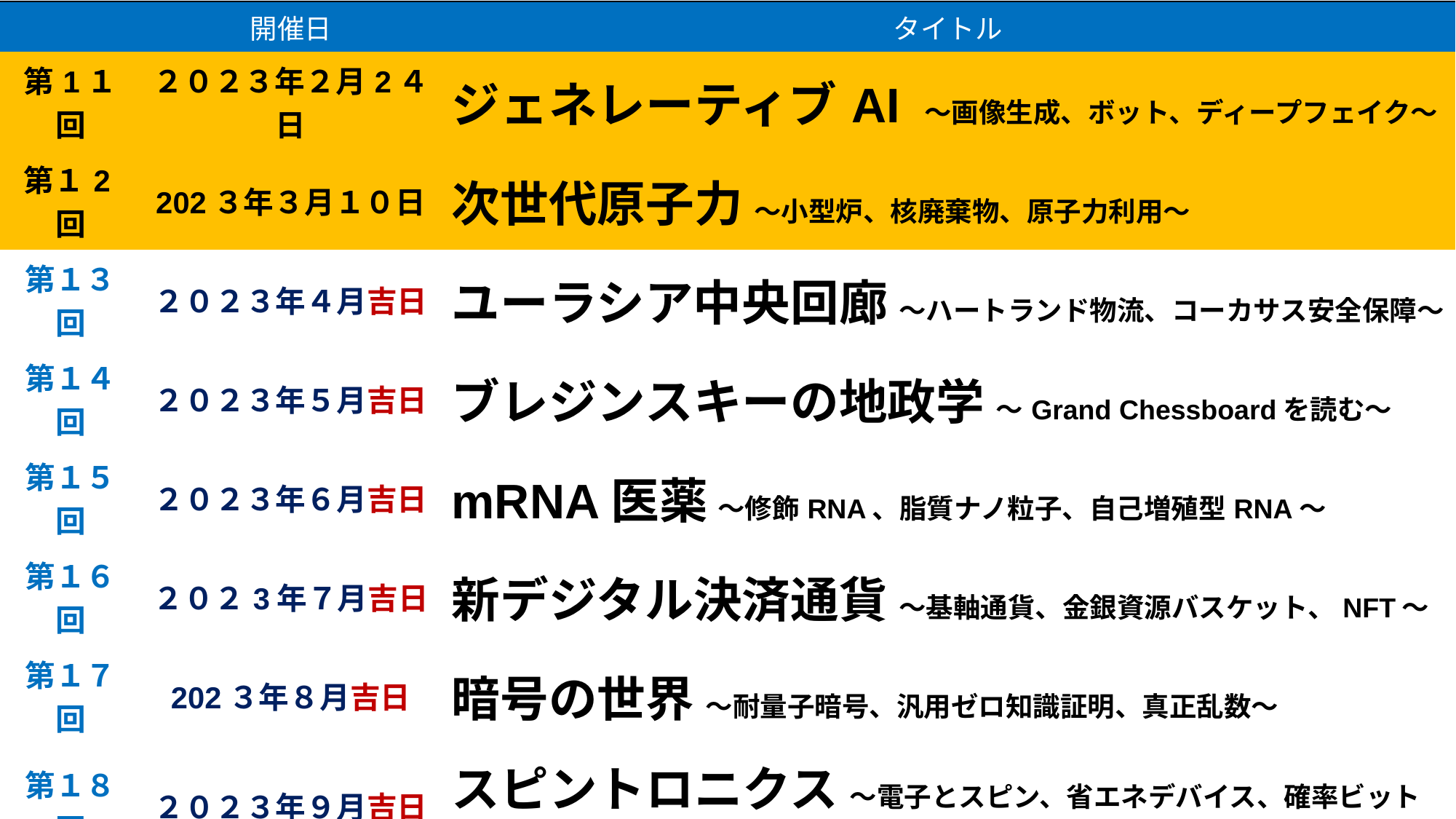

|  | 開催日 | タイトル |
| --- | --- | --- |
| 第1１回 | ２０２３年２月2４日 | ジェネレーティブAI ～画像生成、ボット、ディープフェイク～ |
| 第１2回 | 202３年３月１０日 | 次世代原子力 ～小型炉、核廃棄物、原子力利用～ |
| 第１３回 | ２０２３年４月吉日 | ユーラシア中央回廊 ～ハートランド物流、コーカサス安全保障～ |
| 第１４回 | ２０２３年５月吉日 | ブレジンスキーの地政学 ～Grand Chessboardを読む～ |
| 第１５回 | ２０２３年６月吉日 | mRNA医薬 ～修飾RNA、脂質ナノ粒子、自己増殖型RNA～ |
| 第１６回 | ２０２3年７月吉日 | 新デジタル決済通貨 ～基軸通貨、金銀資源バスケット、NFT～ |
| 第１７回 | 202３年８月吉日 | 暗号の世界 ～耐量子暗号、汎用ゼロ知識証明、真正乱数～ |
| 第１８回 | ２０２３年９月吉日 | スピントロニクス ～電子とスピン、省エネデバイス、確率ビット～ |
| 第１９回 | ２０２３年１０月吉日 | 核酸テクノロジー ～DNAセンサー、核酸論理回路、RNAプログラム～ |
| 第20回 | ２０２３年11月吉日 | 人口トレンド ～「成長の限界」論、短寿命化、不妊社会～ |